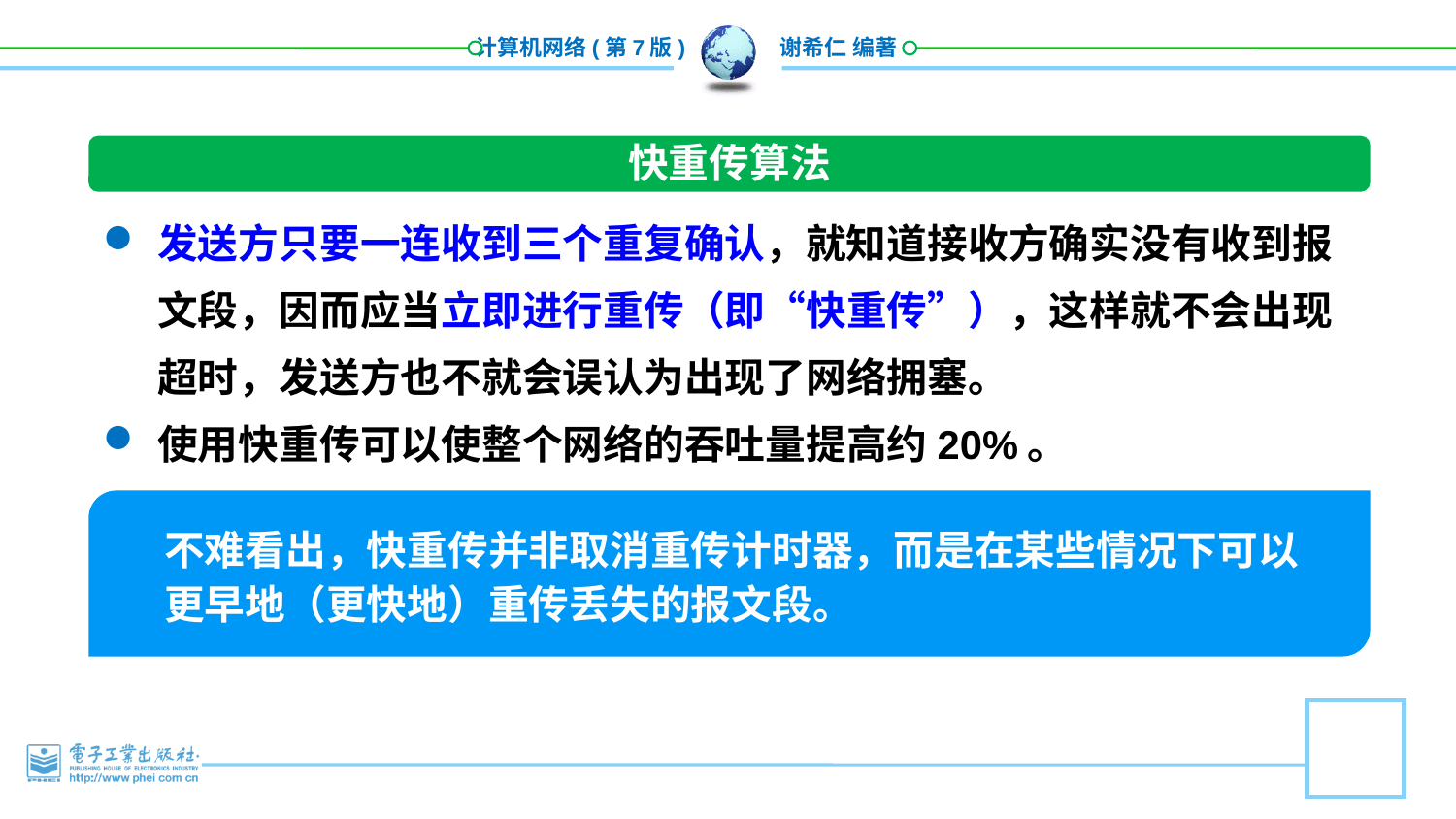

快重传算法

发送方只要一连收到三个重复确认，就知道接收方确实没有收到报文段，因而应当立即进行重传（即“快重传”），这样就不会出现超时，发送方也不就会误认为出现了网络拥塞。
使用快重传可以使整个网络的吞吐量提高约20%。

不难看出，快重传并非取消重传计时器，而是在某些情况下可以更早地（更快地）重传丢失的报文段。